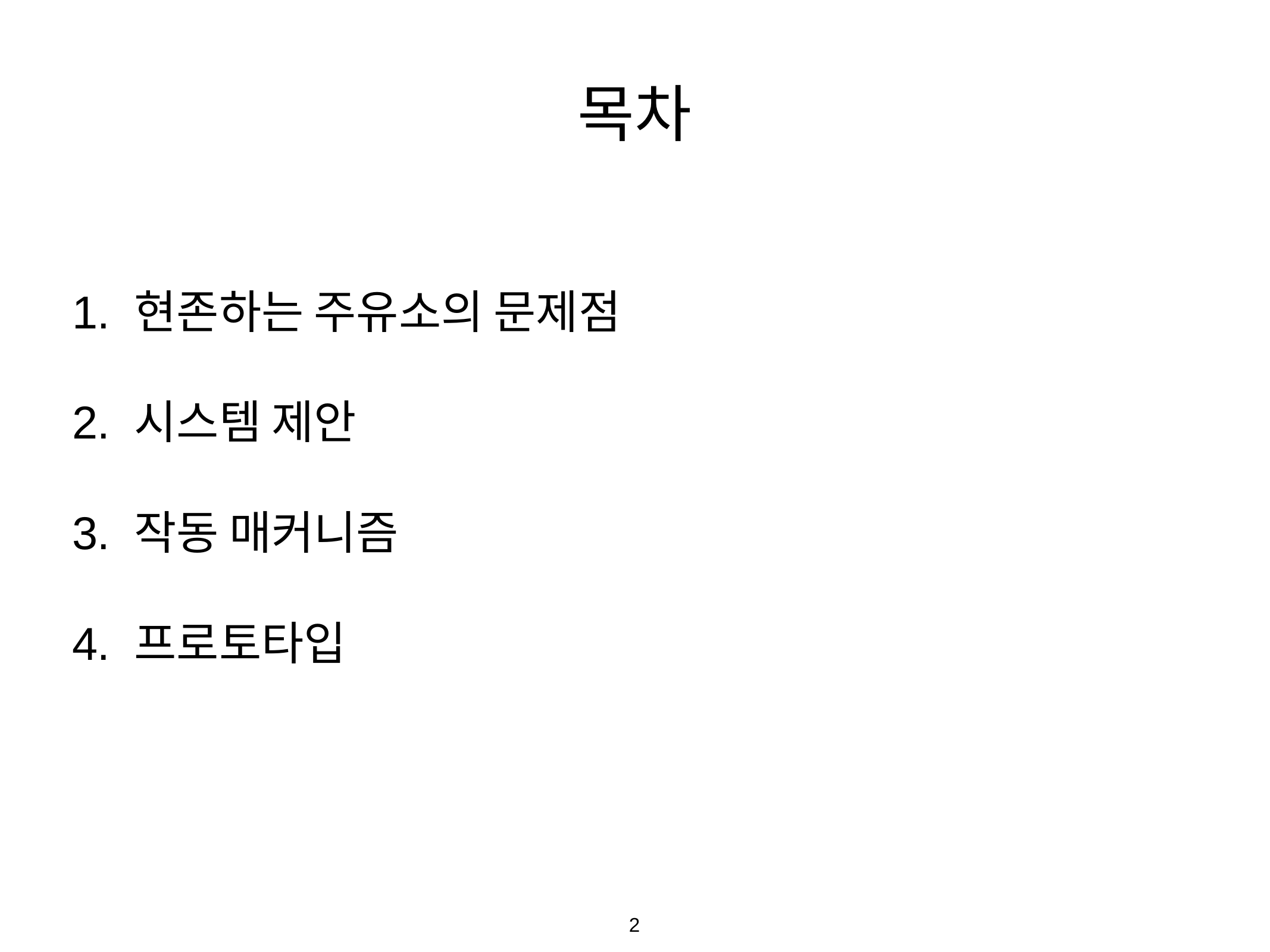

목차
# 1. 현존하는 주유소의 문제점

2. 시스템 제안

3. 작동 매커니즘

4. 프로토타입
2